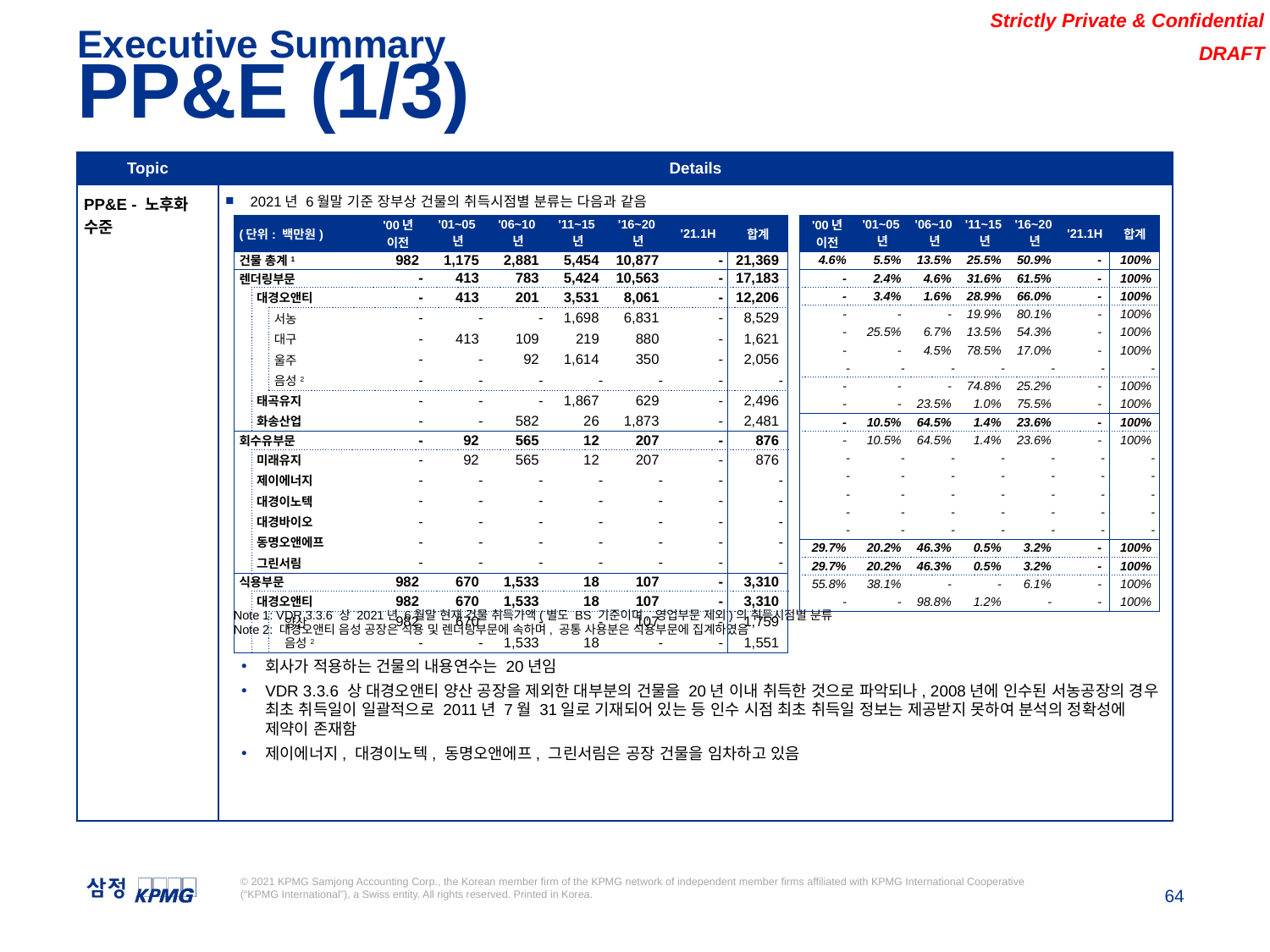

Executive Summary
PP&E (1/3)
| Topic | Details |
| --- | --- |
| PP&E - 노후화 수준 | 2021년 6월말 기준 장부상 건물의 취득시점별 분류는 다음과 같음 |
| (단위: 백만원) |  |  | '00년 이전 | '01~05년 | '06~10년 | '11~15년 | '16~20년 | '21.1H | 합계 |
| --- | --- | --- | --- | --- | --- | --- | --- | --- | --- |
| 건물 총계1 |  |  | 982 | 1,175 | 2,881 | 5,454 | 10,877 | - | 21,369 |
| 렌더링부문 |  |  | - | 413 | 783 | 5,424 | 10,563 | - | 17,183 |
|  | 대경오앤티 |  | - | 413 | 201 | 3,531 | 8,061 | - | 12,206 |
|  |  | 서농 | - | - | - | 1,698 | 6,831 | - | 8,529 |
|  |  | 대구 | - | 413 | 109 | 219 | 880 | - | 1,621 |
|  |  | 울주 | - | - | 92 | 1,614 | 350 | - | 2,056 |
|  |  | 음성2 | - | - | - | - | - | - | - |
|  | 태곡유지 |  | - | - | - | 1,867 | 629 | - | 2,496 |
|  | 화송산업 |  | - | - | 582 | 26 | 1,873 | - | 2,481 |
| 회수유부문 |  |  | - | 92 | 565 | 12 | 207 | - | 876 |
|  | 미래유지 |  | - | 92 | 565 | 12 | 207 | - | 876 |
|  | 제이에너지 |  | - | - | - | - | - | - | - |
|  | 대경이노텍 |  | - | - | - | - | - | - | - |
|  | 대경바이오 |  | - | - | - | - | - | - | - |
|  | 동명오앤에프 |  | - | - | - | - | - | - | - |
|  | 그린서림 |  | - | - | - | - | - | - | - |
| 식용부문 |  |  | 982 | 670 | 1,533 | 18 | 107 | - | 3,310 |
|  | 대경오앤티 |  | 982 | 670 | 1,533 | 18 | 107 | - | 3,310 |
|  |  | 양산 | 982 | 670 | - | - | 107 | - | 1,759 |
|  |  | 음성2 | - | - | 1,533 | 18 | - | - | 1,551 |
| '00년 이전 | '01~05년 | '06~10년 | '11~15년 | '16~20년 | '21.1H | 합계 |
| --- | --- | --- | --- | --- | --- | --- |
| 4.6% | 5.5% | 13.5% | 25.5% | 50.9% | - | 100% |
| - | 2.4% | 4.6% | 31.6% | 61.5% | - | 100% |
| - | 3.4% | 1.6% | 28.9% | 66.0% | - | 100% |
| - | - | - | 19.9% | 80.1% | - | 100% |
| - | 25.5% | 6.7% | 13.5% | 54.3% | - | 100% |
| - | - | 4.5% | 78.5% | 17.0% | - | 100% |
| - | - | - | - | - | - | - |
| - | - | - | 74.8% | 25.2% | - | 100% |
| - | - | 23.5% | 1.0% | 75.5% | - | 100% |
| - | 10.5% | 64.5% | 1.4% | 23.6% | - | 100% |
| - | 10.5% | 64.5% | 1.4% | 23.6% | - | 100% |
| - | - | - | - | - | - | - |
| - | - | - | - | - | - | - |
| - | - | - | - | - | - | - |
| - | - | - | - | - | - | - |
| - | - | - | - | - | - | - |
| 29.7% | 20.2% | 46.3% | 0.5% | 3.2% | - | 100% |
| 29.7% | 20.2% | 46.3% | 0.5% | 3.2% | - | 100% |
| 55.8% | 38.1% | - | - | 6.1% | - | 100% |
| - | - | 98.8% | 1.2% | - | - | 100% |
Note 1: VDR 3.3.6 상 2021년 6월말 현재 건물 취득가액(별도 BS 기준이며, 영업부문 제외)의 취득시점별 분류
Note 2: 대경오앤티 음성 공장은 식용 및 렌더링부문에 속하며, 공통 사용분은 식용부문에 집계하였음
회사가 적용하는 건물의 내용연수는 20년임
VDR 3.3.6 상 대경오앤티 양산 공장을 제외한 대부분의 건물을 20년 이내 취득한 것으로 파악되나, 2008년에 인수된 서농공장의 경우 최초 취득일이 일괄적으로 2011년 7월 31일로 기재되어 있는 등 인수 시점 최초 취득일 정보는 제공받지 못하여 분석의 정확성에 제약이 존재함
제이에너지, 대경이노텍, 동명오앤에프, 그린서림은 공장 건물을 임차하고 있음